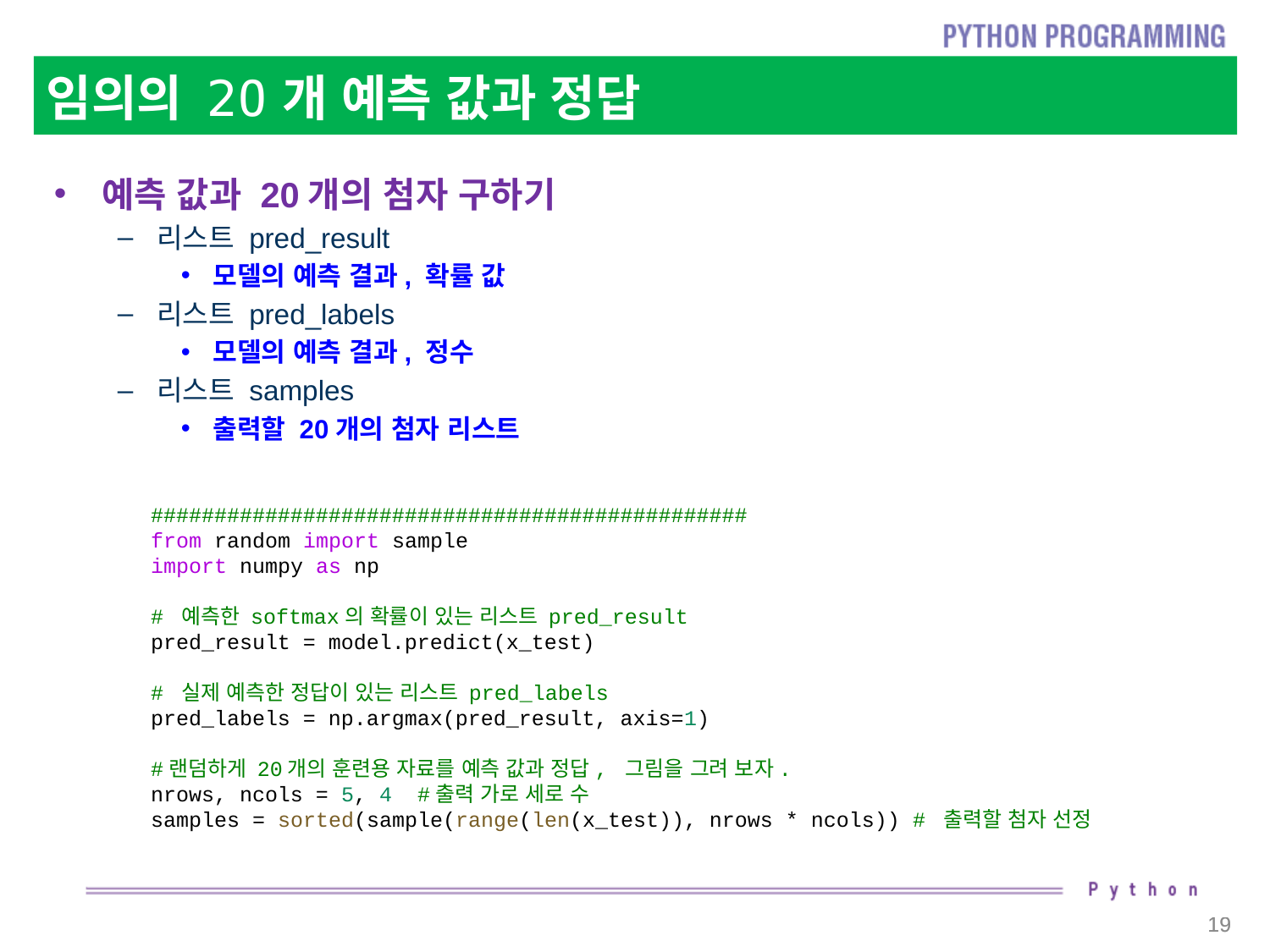

# 임의의 20개 예측 값과 정답
예측 값과 20개의 첨자 구하기
리스트 pred_result
모델의 예측 결과, 확률 값
리스트 pred_labels
모델의 예측 결과, 정수
리스트 samples
출력할 20개의 첨자 리스트
###############################################
from random import sample
import numpy as np
# 예측한 softmax의 확률이 있는 리스트 pred_result
pred_result = model.predict(x_test)
# 실제 예측한 정답이 있는 리스트 pred_labels
pred_labels = np.argmax(pred_result, axis=1)
#랜덤하게 20개의 훈련용 자료를 예측 값과 정답, 그림을 그려 보자.
nrows, ncols = 5, 4  #출력 가로 세로 수
samples = sorted(sample(range(len(x_test)), nrows * ncols)) # 출력할 첨자 선정
19